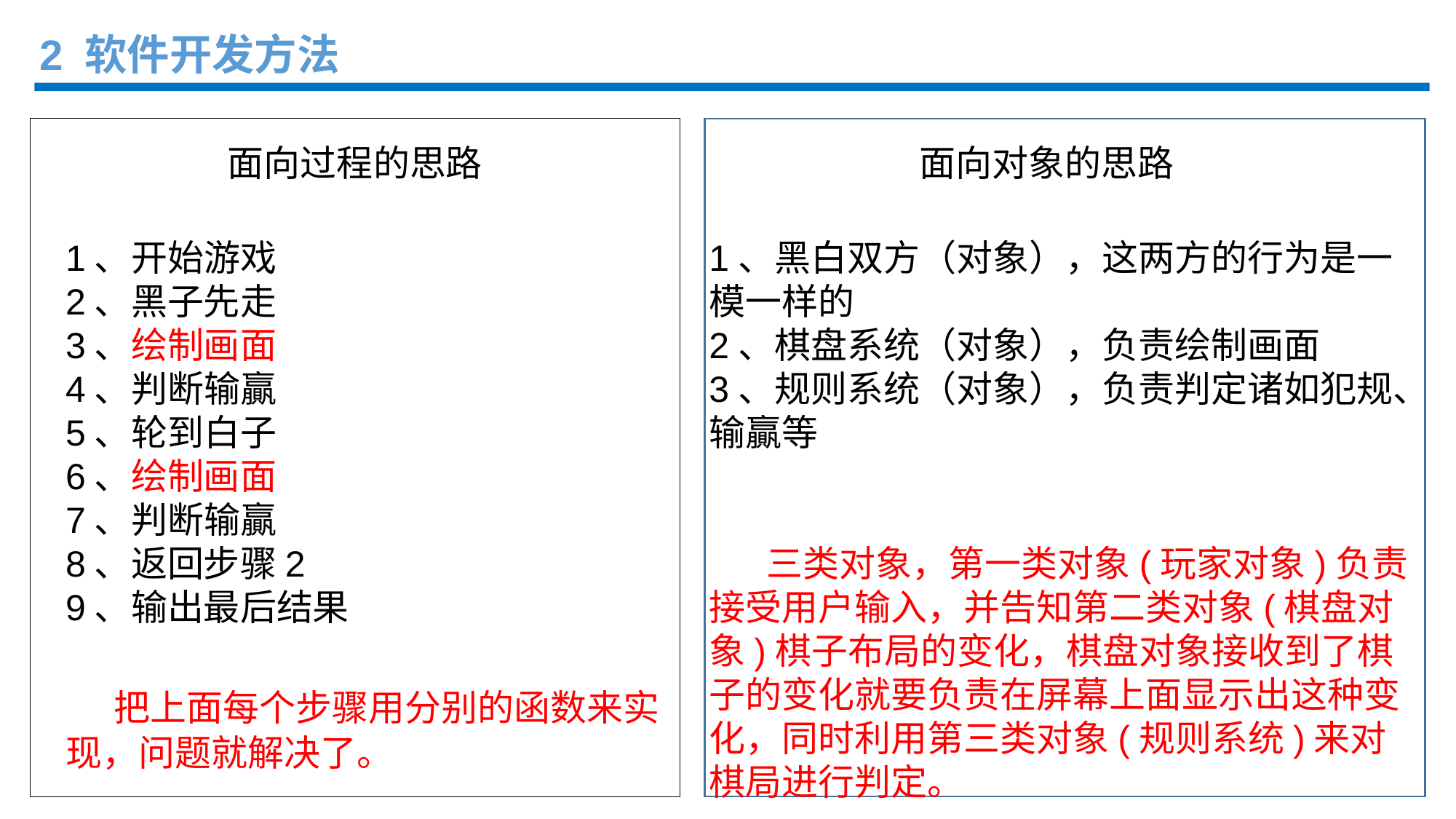

2 软件开发方法

面向过程的思路
面向对象的思路
1、开始游戏
2、黑子先走
3、绘制画面
4、判断输贏
5、轮到白子
6、绘制画面
7、判断输贏
8、返回步骤2
9、输出最后结果

    把上面每个步骤用分别的函数来实现，问题就解决了。
1、黑白双方（对象），这两方的行为是一模一样的
2、棋盘系统（对象），负责绘制画面
3、规则系统（对象），负责判定诸如犯规、输贏等

      三类对象，第一类对象(玩家对象)负责接受用户输入，并告知第二类对象(棋盘对象)棋子布局的变化，棋盘对象接收到了棋子的变化就要负责在屏幕上面显示出这种变化，同时利用第三类对象(规则系统)来对棋局进行判定。